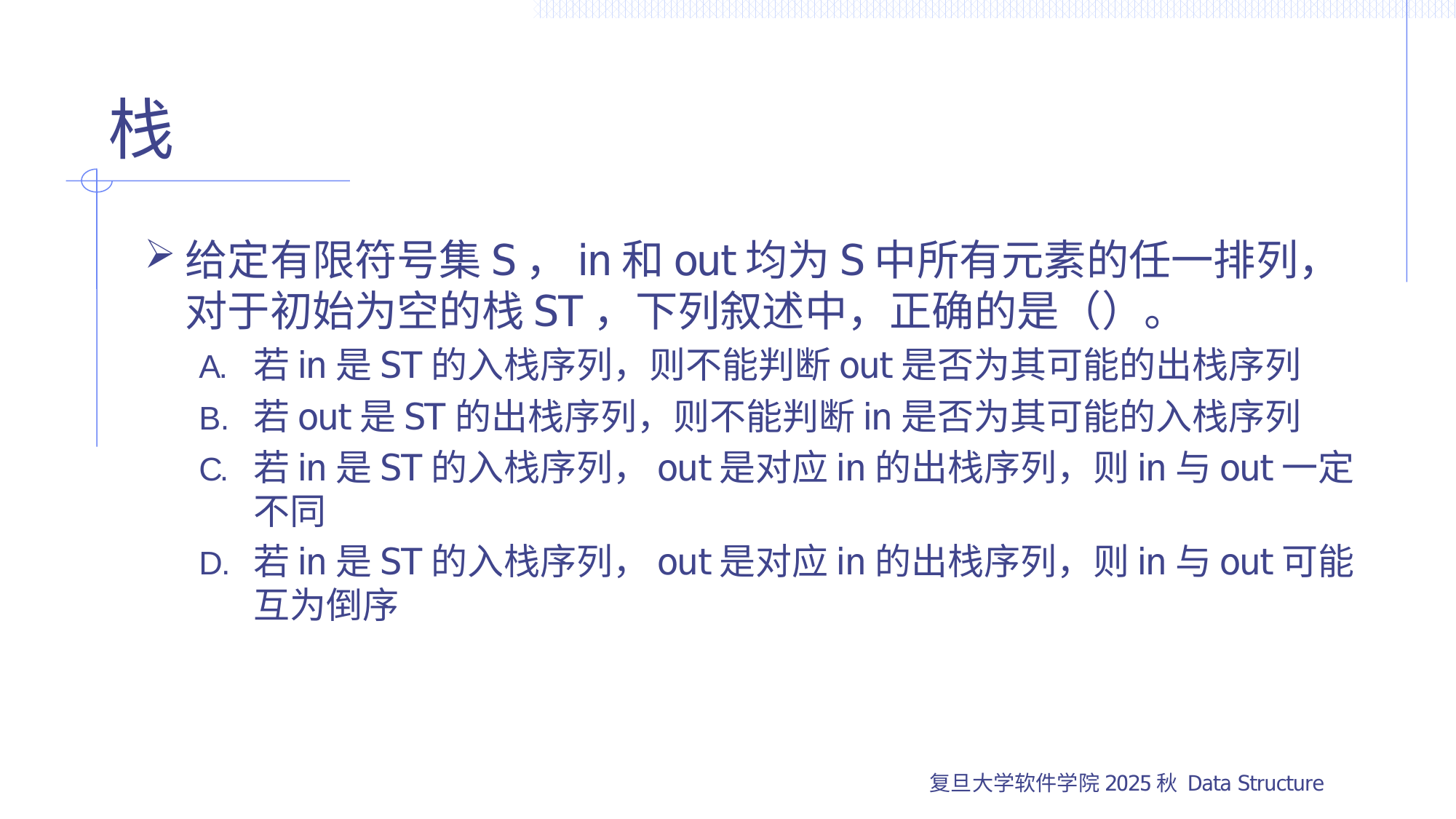

# 栈
给定有限符号集S，in和out均为S中所有元素的任一排列，对于初始为空的栈ST，下列叙述中，正确的是（）。
若in是ST的入栈序列，则不能判断out是否为其可能的出栈序列
若out是ST的出栈序列，则不能判断in是否为其可能的入栈序列
若in是ST的入栈序列，out是对应in的出栈序列，则in与out一定不同
若in是ST的入栈序列，out是对应in的出栈序列，则in与out可能互为倒序